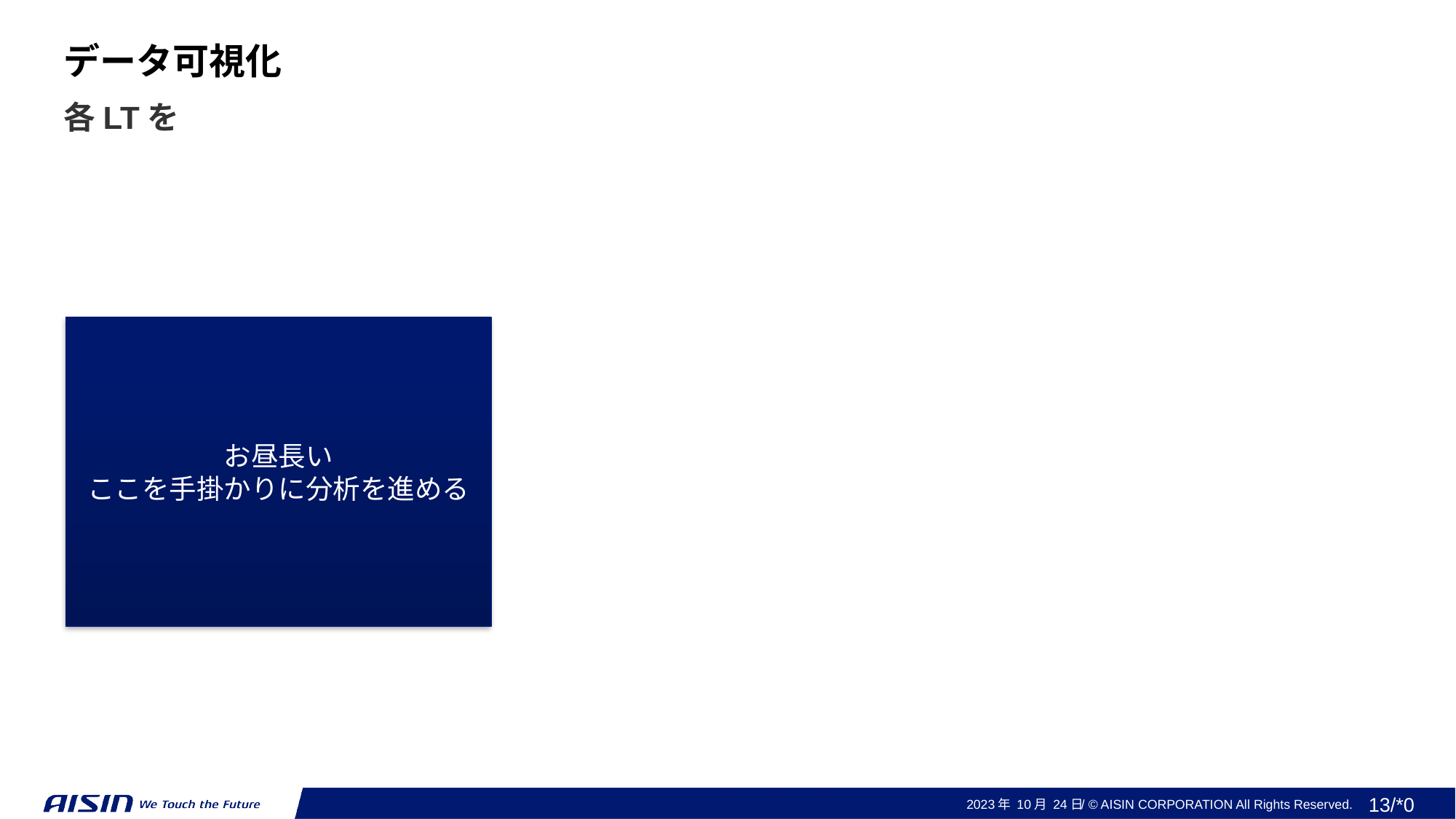

データ可視化
各LTを
お昼長い
ここを手掛かりに分析を進める
2023年 10月 24日